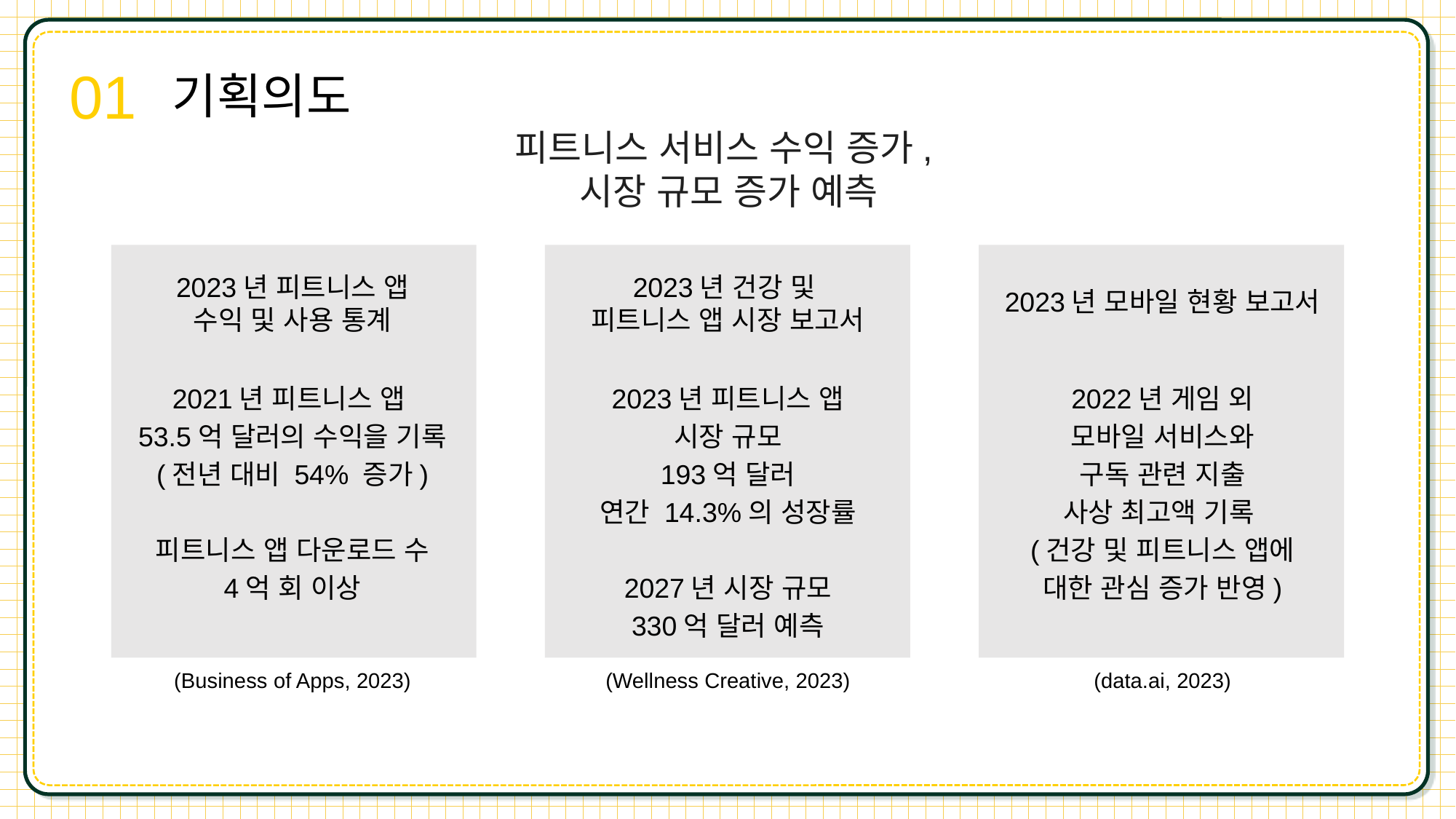

01
기획의도
피트니스 서비스 수익 증가,
시장 규모 증가 예측

2023년 피트니스 앱 수익 및 사용 통계
2023년 건강 및
피트니스 앱 시장 보고서
2023년 모바일 현황 보고서
2021년 피트니스 앱
53.5억 달러의 수익을 기록
(전년 대비 54% 증가)

피트니스 앱 다운로드 수
4억 회 이상
2023년 피트니스 앱
시장 규모
193억 달러
연간 14.3%의 성장률​

2027년 시장 규모
330억 달러 예측
2022년 게임 외
모바일 서비스와
구독 관련 지출
사상 최고액 기록
(건강 및 피트니스 앱에
대한 관심 증가 반영)
(Business of Apps, 2023)
(Wellness Creative, 2023)
(data.ai, 2023)